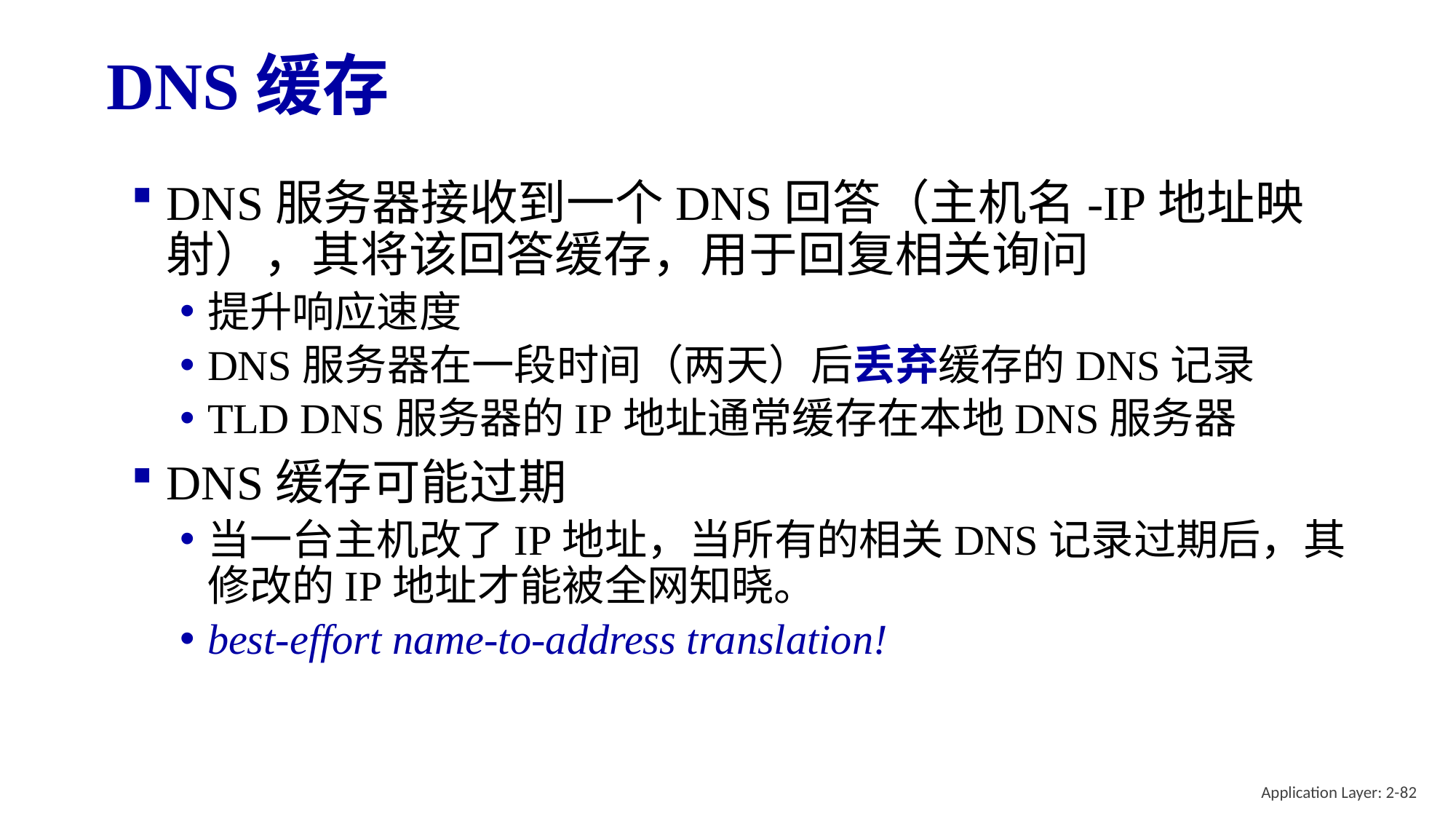

# DNS缓存
DNS服务器接收到一个DNS回答（主机名-IP地址映射），其将该回答缓存，用于回复相关询问
提升响应速度
DNS服务器在一段时间（两天）后丢弃缓存的DNS记录
TLD DNS服务器的IP地址通常缓存在本地DNS服务器
DNS缓存可能过期
当一台主机改了IP地址，当所有的相关DNS记录过期后，其修改的IP地址才能被全网知晓。
best-effort name-to-address translation!

Application Layer: 2-82